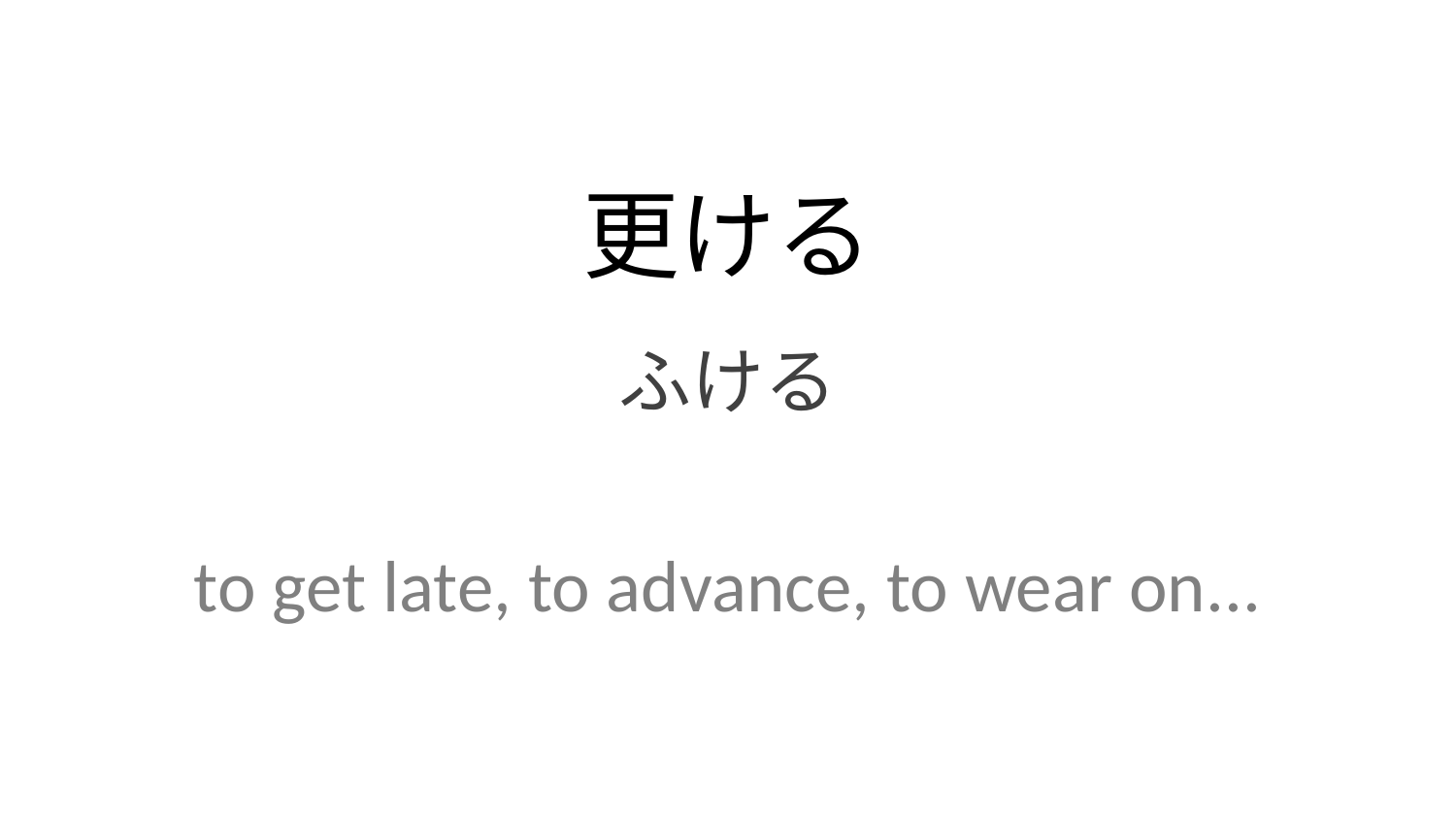

更ける

ふける
to get late, to advance, to wear on...